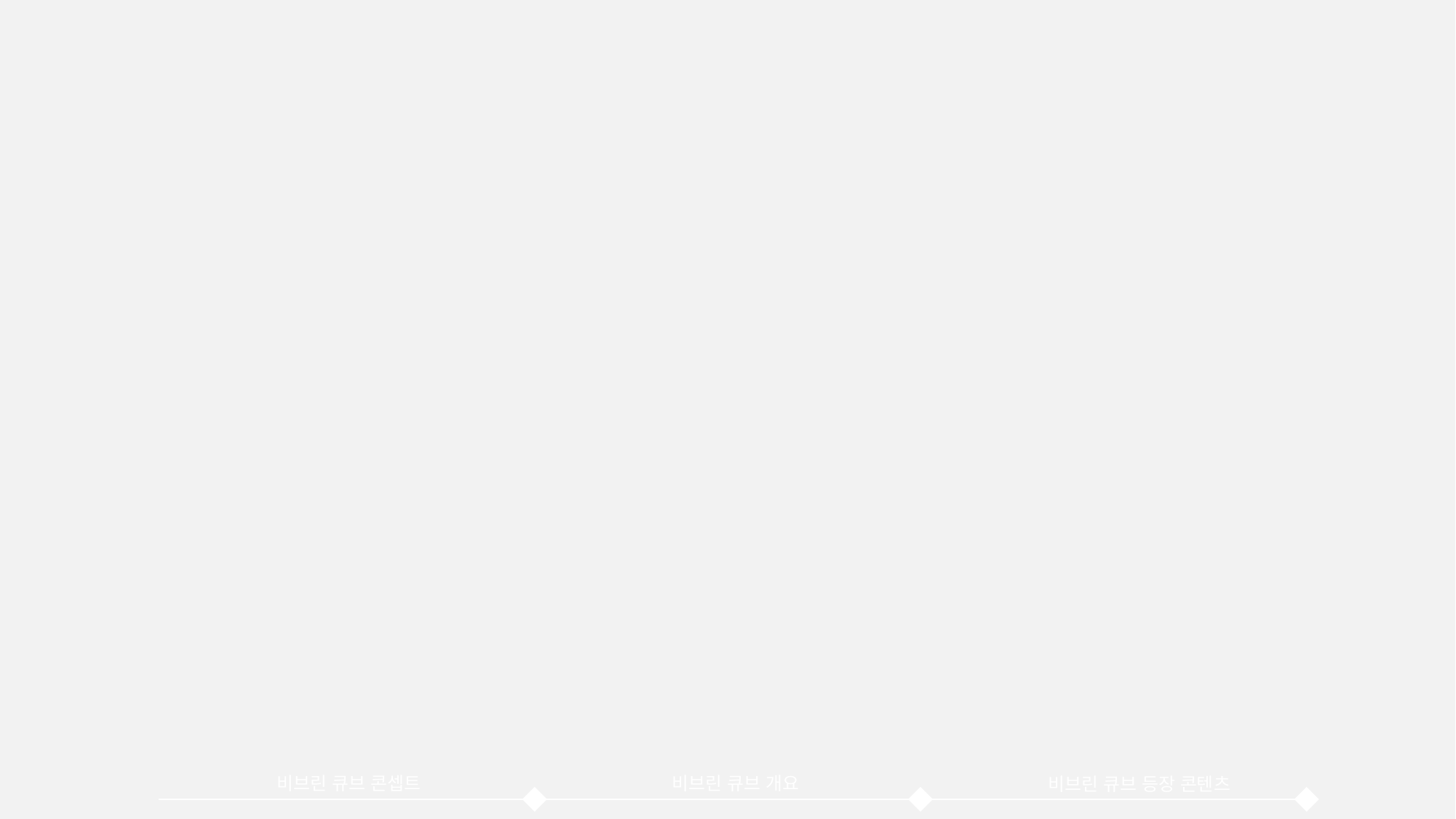

비브린 큐브 개요
비브린 큐브 콘셉트
비브린 큐브 등장 콘텐츠